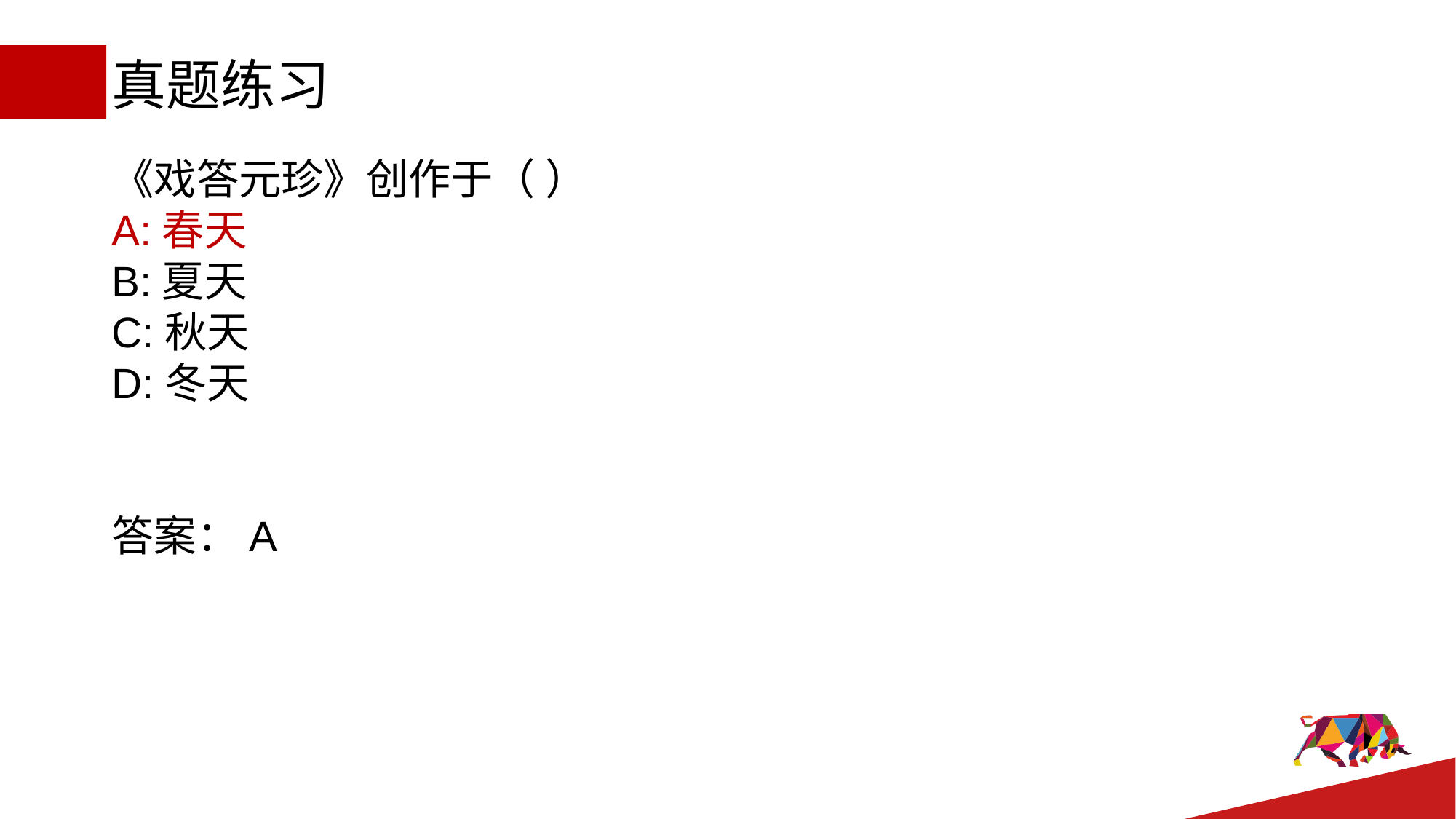

# 真题练习
《戏答元珍》创作于（ ）
A:春天
B:夏天
C:秋天
D:冬天

答案：A